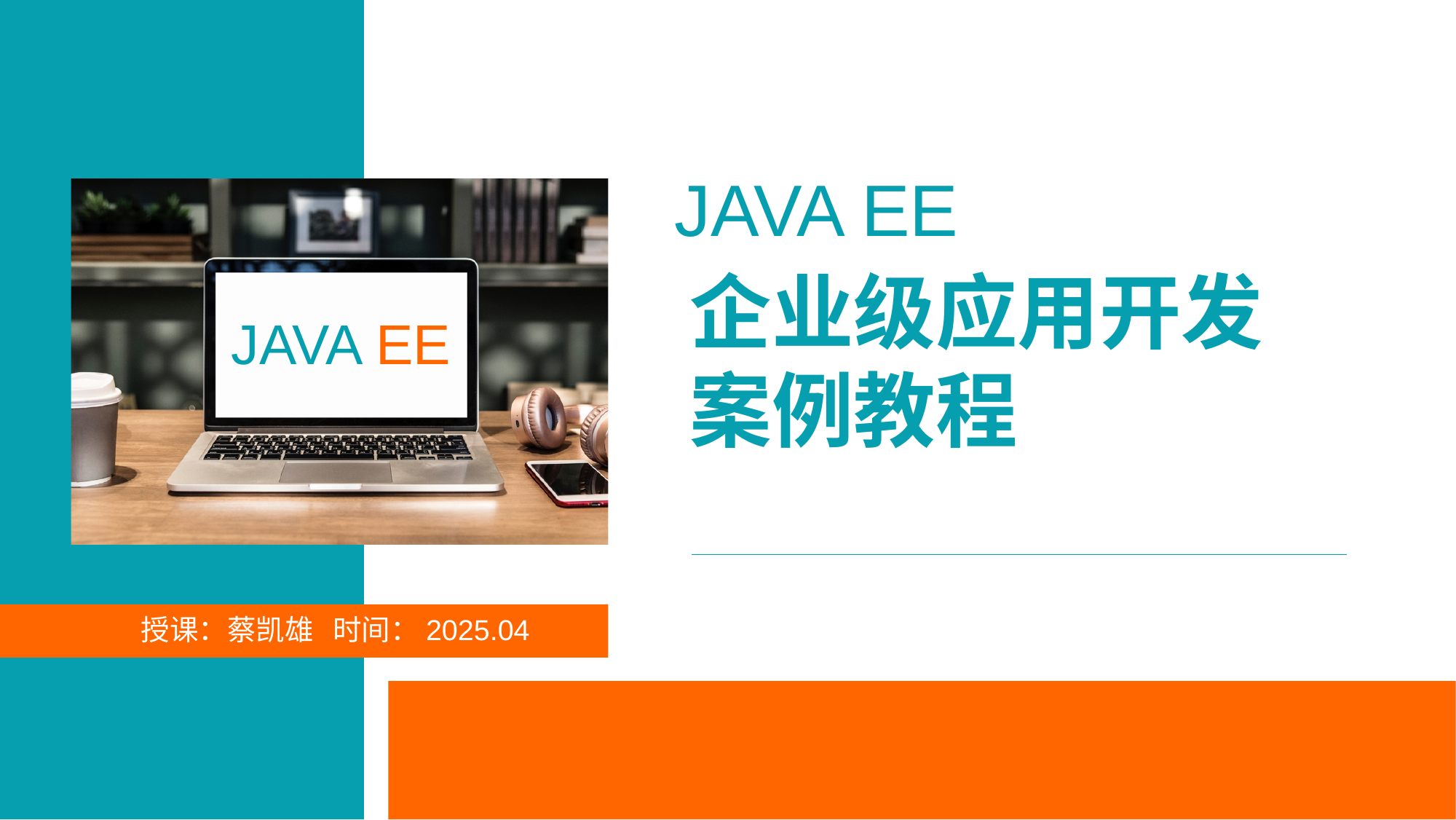

JAVA EE

企业级应用开发
案例教程
JAVA EE

授课：蔡凯雄   时间：2025.04